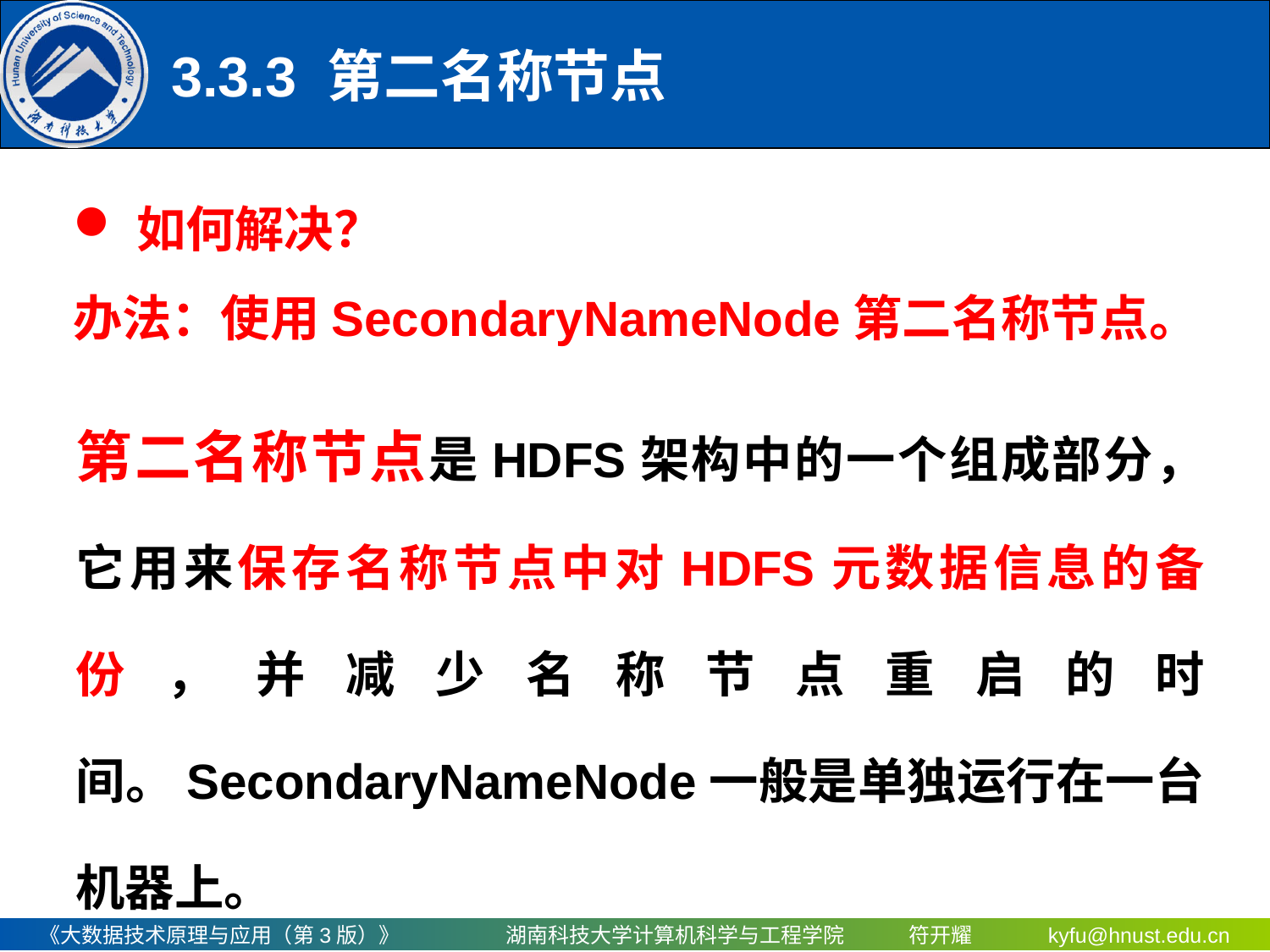

# 3.3.3	 第二名称节点
如何解决？
办法：使用SecondaryNameNode第二名称节点。
第二名称节点是HDFS架构中的一个组成部分，它用来保存名称节点中对HDFS元数据信息的备份，并减少名称节点重启的时间。SecondaryNameNode一般是单独运行在一台机器上。